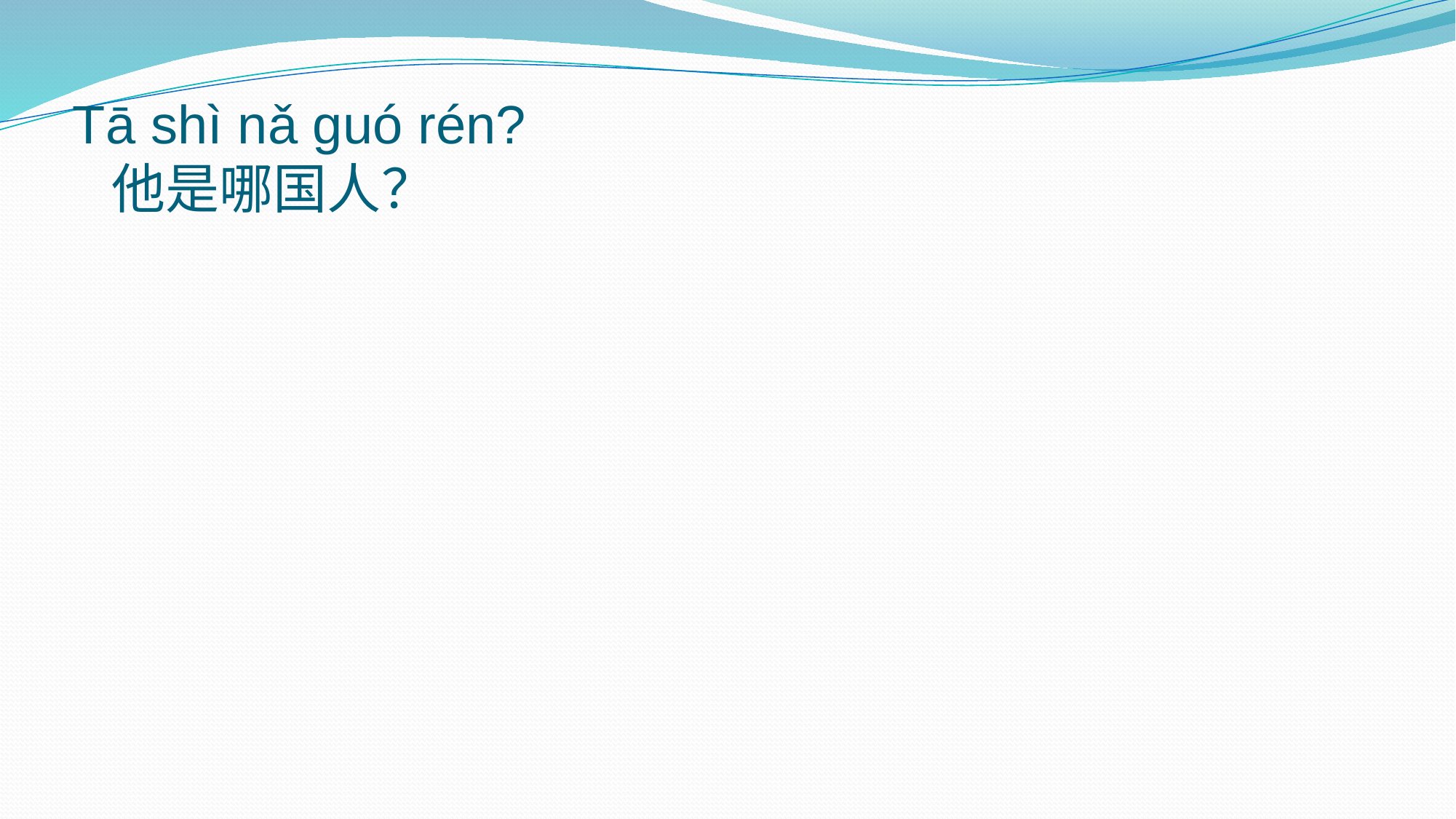

# Tā shì nǎ guó rén? 他是哪国人？